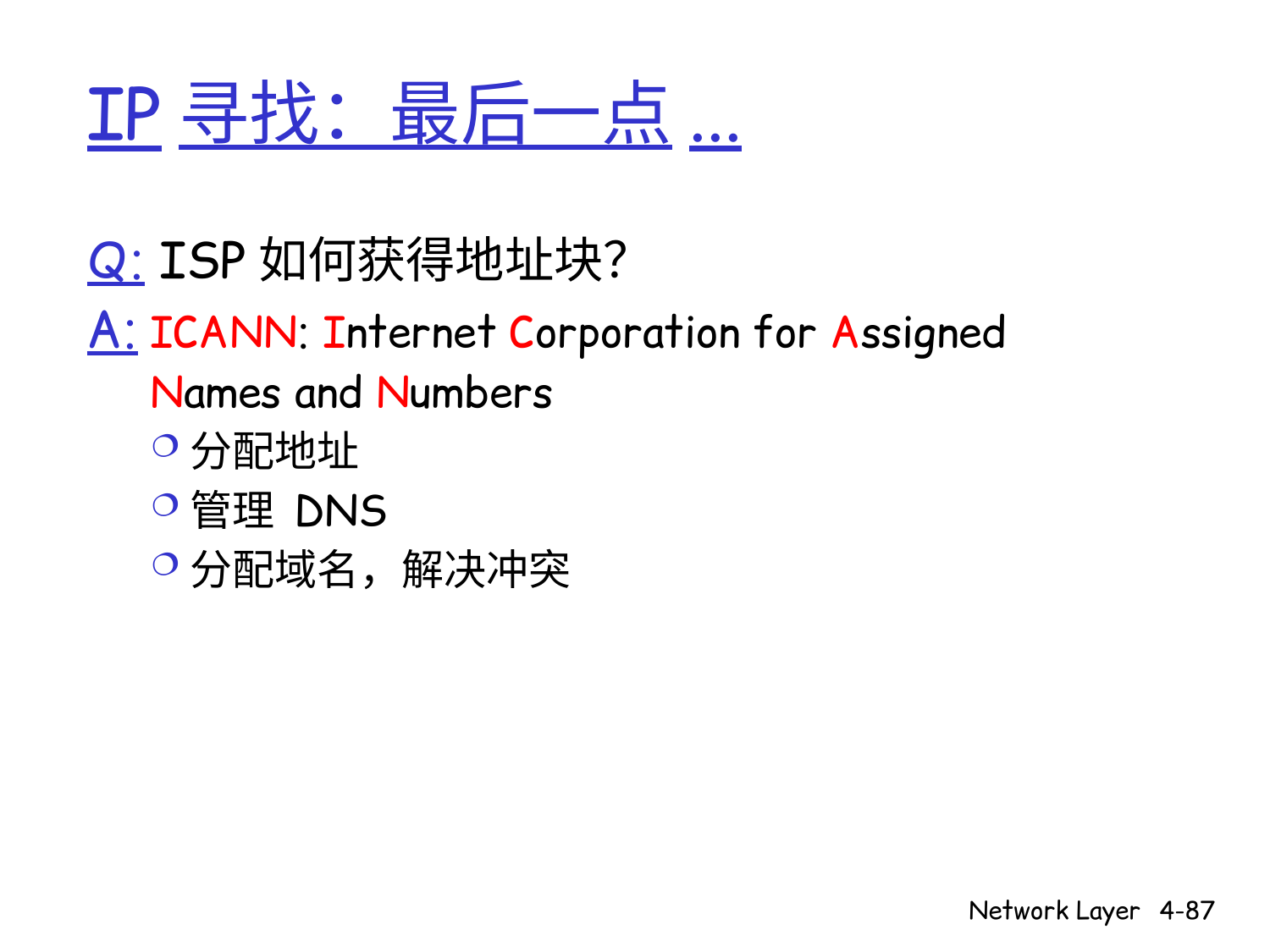

# IP寻找：最后一点...
Q: ISP如何获得地址块？
A: ICANN: Internet Corporation for Assigned
     Names and Numbers
分配地址
管理 DNS
分配域名，解决冲突
Network Layer
4-87